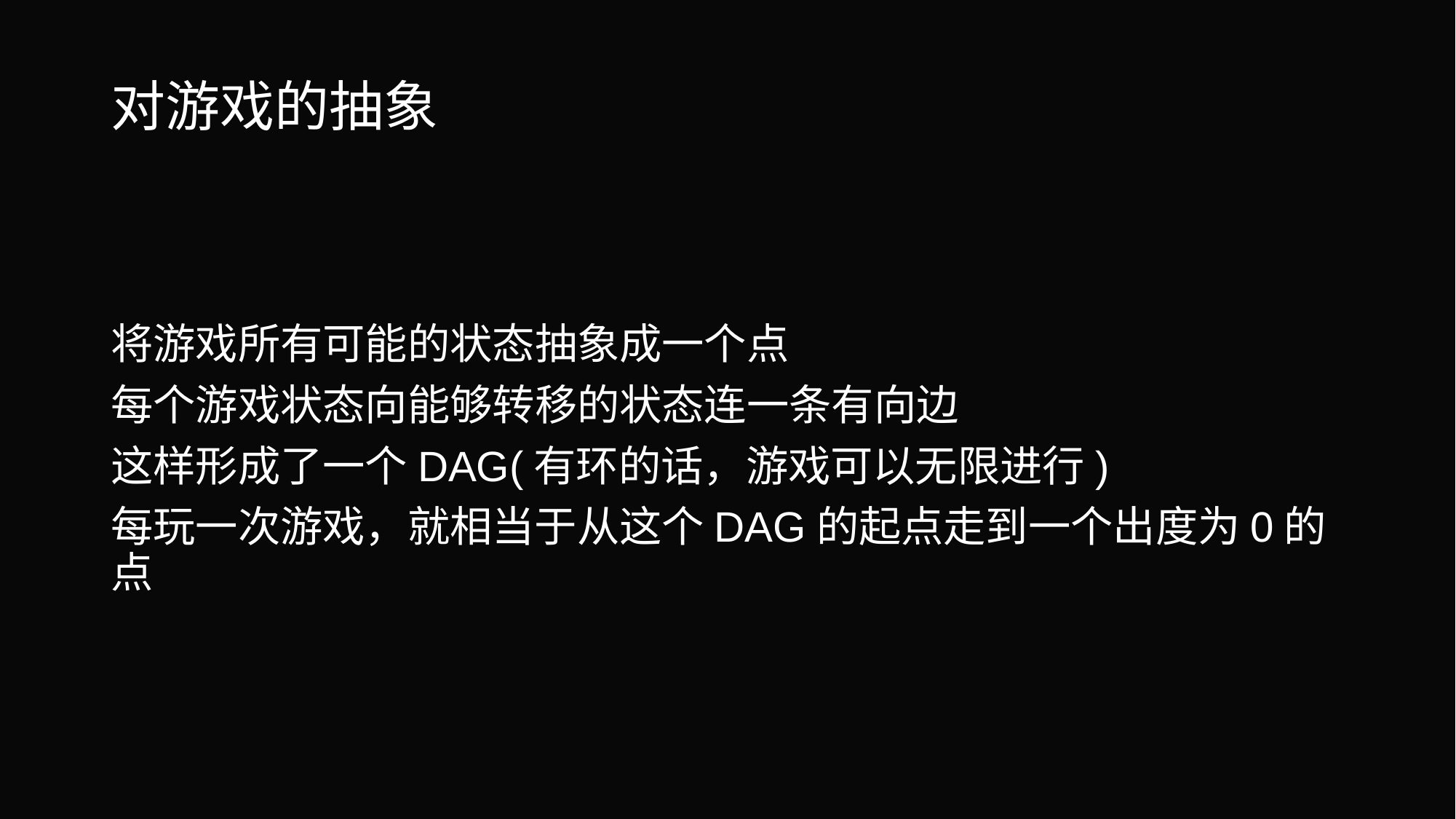

# 对游戏的抽象
将游戏所有可能的状态抽象成一个点
每个游戏状态向能够转移的状态连一条有向边
这样形成了一个DAG(有环的话，游戏可以无限进行)
每玩一次游戏，就相当于从这个DAG的起点走到一个出度为0的点